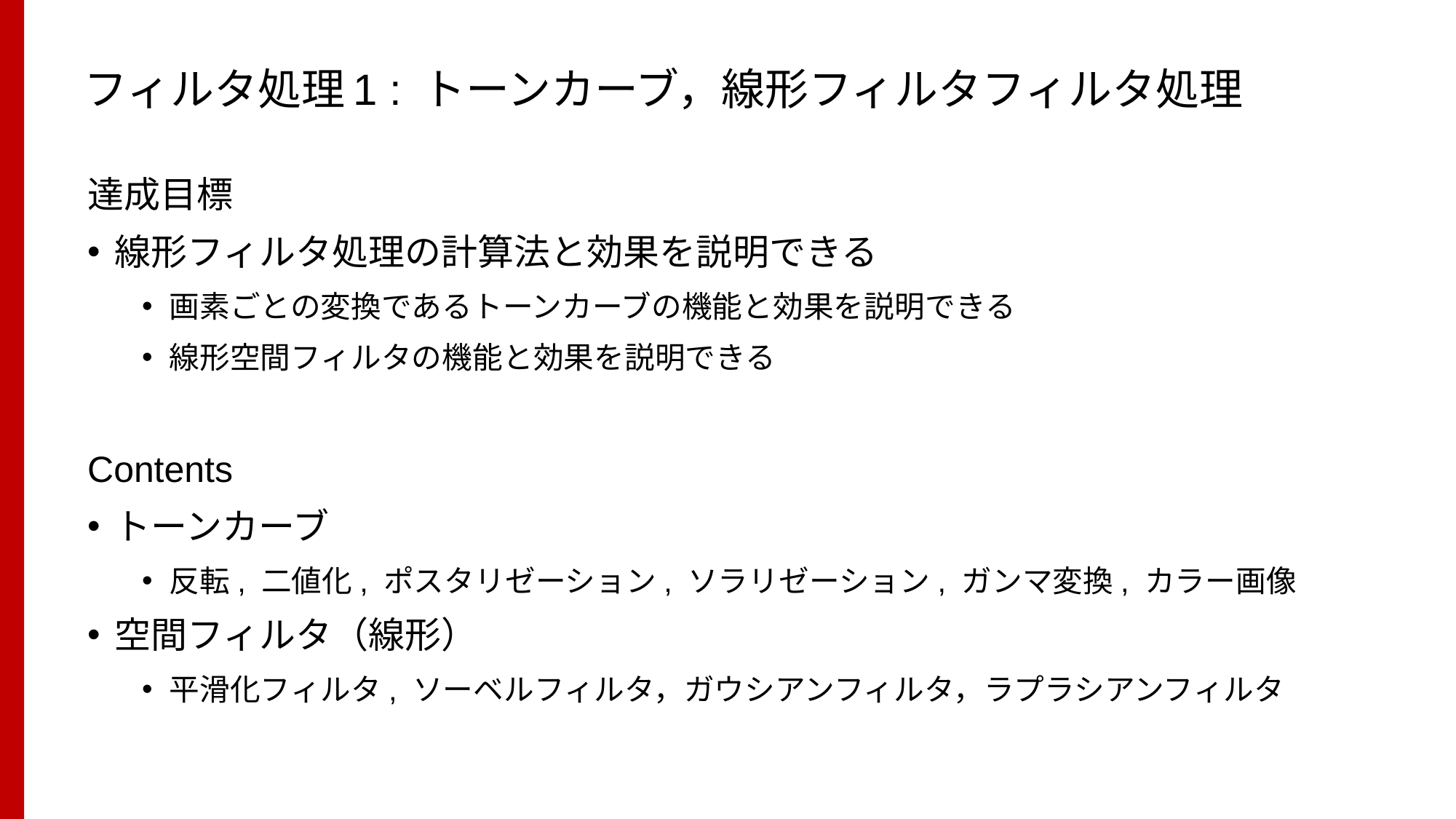

# フィルタ処理1 : トーンカーブ，線形フィルタフィルタ処理
達成目標
線形フィルタ処理の計算法と効果を説明できる
画素ごとの変換であるトーンカーブの機能と効果を説明できる
線形空間フィルタの機能と効果を説明できる

Contents
トーンカーブ
反転, 二値化, ポスタリゼーション, ソラリゼーション, ガンマ変換, カラー画像
空間フィルタ（線形）
平滑化フィルタ, ソーベルフィルタ，ガウシアンフィルタ，ラプラシアンフィルタ